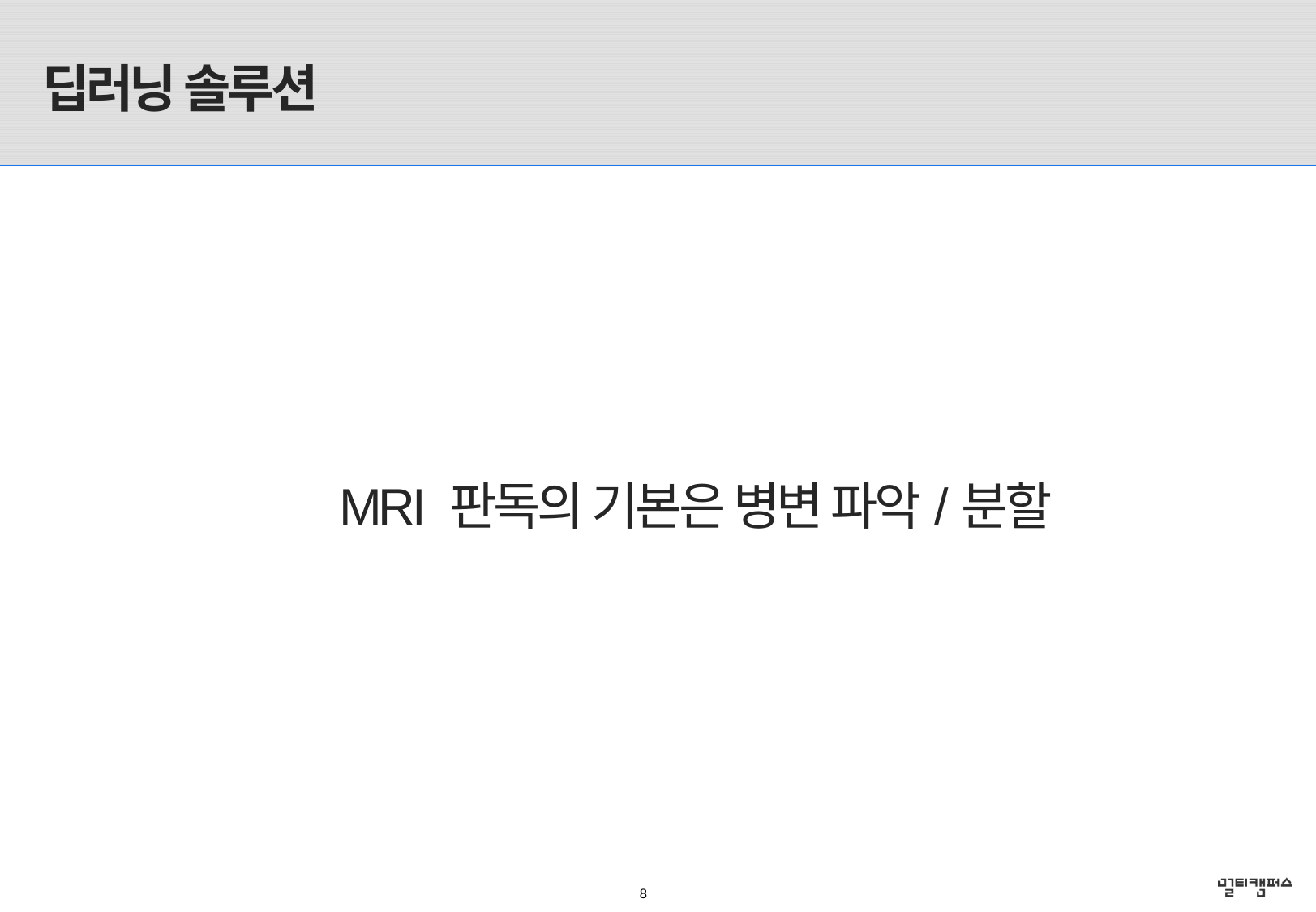

# 딥러닝 솔루션
MRI 판독의 기본은 병변 파악/분할
8